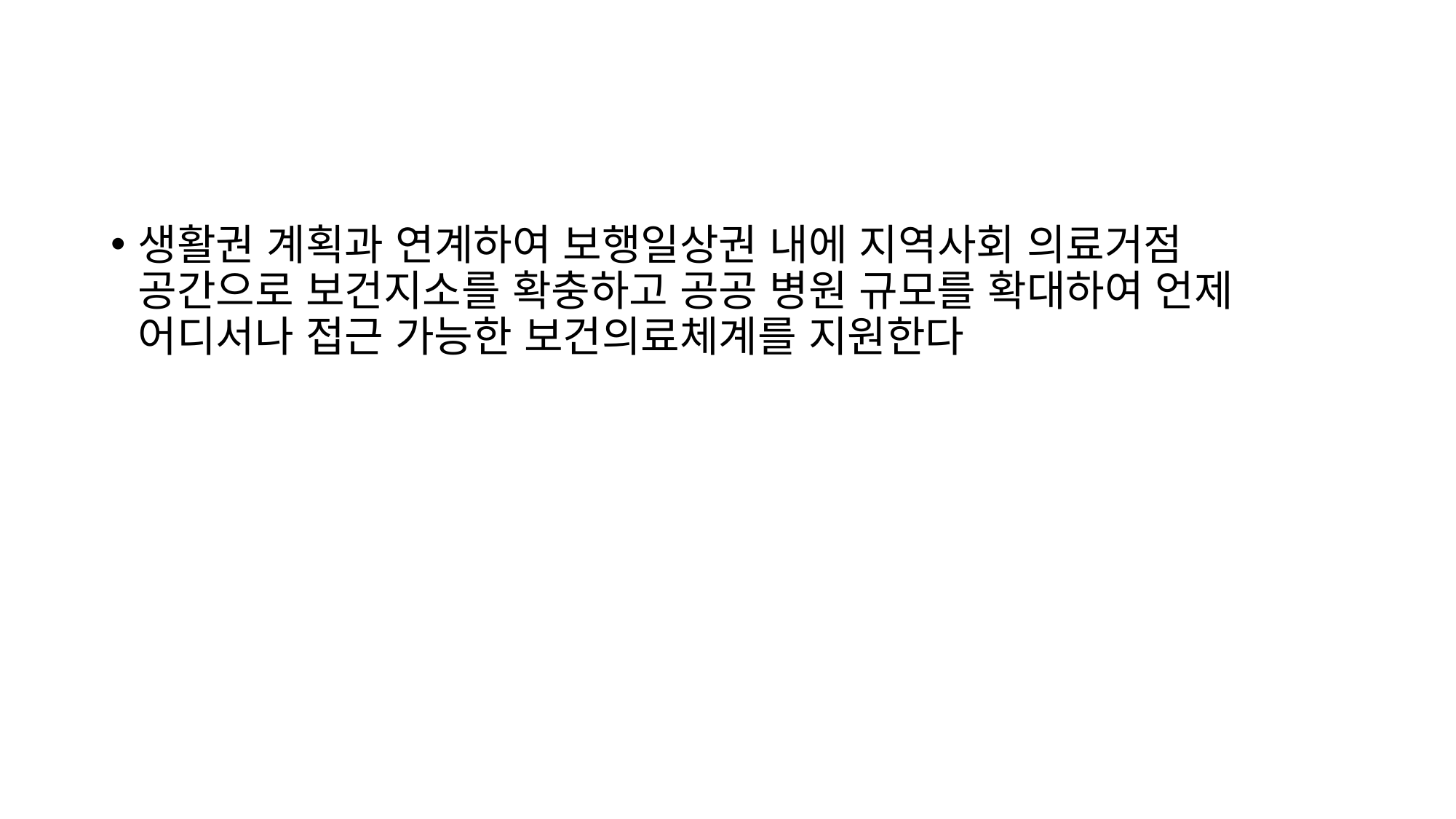

생활권 계획과 연계하여 보행일상권 내에 지역사회 의료거점 공간으로 보건지소를 확충하고 공공 병원 규모를 확대하여 언제 어디서나 접근 가능한 보건의료체계를 지원한다